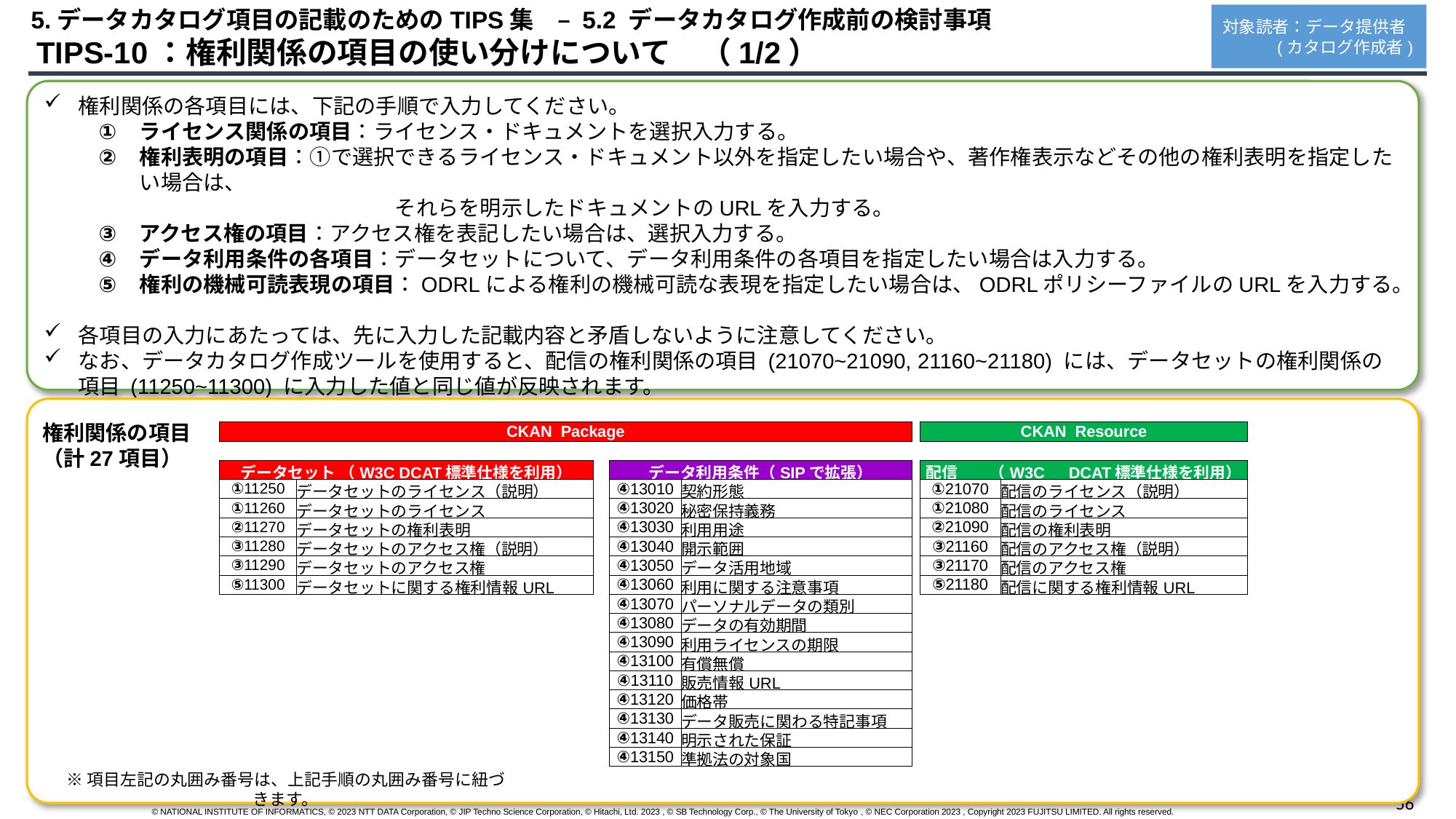

5.データカタログ項目の記載のためのTIPS集　– 5.2 データカタログ作成前の検討事項
対象読者：データ提供者
           (カタログ作成者)
 TIPS-10：権利関係の項目の使い分けについて　（1/2）
権利関係の各項目には、下記の手順で入力してください。
ライセンス関係の項目：ライセンス・ドキュメントを選択入力する。
権利表明の項目：①で選択できるライセンス・ドキュメント以外を指定したい場合や、著作権表示などその他の権利表明を指定したい場合は、
　　　　　　　　　　　　それらを明示したドキュメントのURLを入力する。
アクセス権の項目：アクセス権を表記したい場合は、選択入力する。
データ利用条件の各項目：データセットについて、データ利用条件の各項目を指定したい場合は入力する。
権利の機械可読表現の項目：ODRLによる権利の機械可読な表現を指定したい場合は、ODRLポリシーファイルのURLを入力する。

各項目の入力にあたっては、先に入力した記載内容と矛盾しないように注意してください。
なお、データカタログ作成ツールを使用すると、配信の権利関係の項目 (21070~21090, 21160~21180) には、データセットの権利関係の項目 (11250~11300) に入力した値と同じ値が反映されます。

権利関係の項目
（計27項目）
| CKAN Package |  |  |  |  |  |  | CKAN Resource |  |  |
| --- | --- | --- | --- | --- | --- | --- | --- | --- | --- |
|  |  |  |  |  |  |  |  |  |  |
| データセット （W3C DCAT標準仕様を利用） |  |  |  | データ利用条件（SIPで拡張） |  |  | 配信　　（W3C　DCAT標準仕様を利用） |  |  |
| ①11250 | データセットのライセンス（説明） | データセットのライセンス（説明） |  | ④13010 | 契約形態 |  | ①21070 | 配信のライセンス（説明） | 配信のライセンス（説明） |
| ①11260 | データセットのライセンス | データセットのライセンス |  | ④13020 | 秘密保持義務 |  | ①21080 | 配信のライセンス | 配信のライセンス |
| ②11270 | データセットの権利表明 | データセットの権利表明 |  | ④13030 | 利用用途 |  | ②21090 | 配信の権利表明 | 配信の権利表明 |
| ③11280 | データセットのアクセス権（説明） | データセットのアクセス権（説明） |  | ④13040 | 開示範囲 |  | ③21160 | 配信のアクセス権（説明） | 配信のアクセス権（説明） |
| ③11290 | データセットのアクセス権 | データセットのアクセス権 |  | ④13050 | データ活用地域 |  | ③21170 | 配信のアクセス権 | 配信のアクセス権 |
| ⑤11300 | データセットの権利情報URL | データセットに関する権利情報URL |  | ④13060 | 利用に関する注意事項 |  | ⑤21180 | 配信の権利情報URL | 配信に関する権利情報URL |
|  | データセットの情報を記述する言語 |  |  | ④13070 | パーソナルデータの類別 |  |  | 配信のライセンス（説明） |  |
|  | データセットの公開者（説明） |  |  | ④13080 | データの有効期間 |  |  | 配信のライセンス |  |
|  | データセットの公開者 |  |  | ④13090 | 利用ライセンスの期限 |  |  | 配信の権利表明 |  |
|  | データセットの作成者（説明） |  |  | ④13100 | 有償無償 |  |  | 配信の情報提供ページURL |  |
|  | データセットの作成者 |  |  | ④13110 | 販売情報URL |  |  | 配信のアクセスURL |  |
|  | データセットの提供頻度 |  |  | ④13120 | 価格帯 |  |  | 配信のダウンロードURL |  |
|  | データセットの識別子 |  |  | ④13130 | データ販売に関わる特記事項 |  |  | 配信のバイトサイズ |  |
|  | データセットの対象地域 |  |  | ④13140 | 明示された保証 |  |  | 配信のメディアタイプ |  |
|  | データセットの対象地域（説明） |  |  | ④13150 | 準拠法の対象国 |  |  | 配信のファイル形式 |  |
※項目左記の丸囲み番号は、上記手順の丸囲み番号に紐づきます。